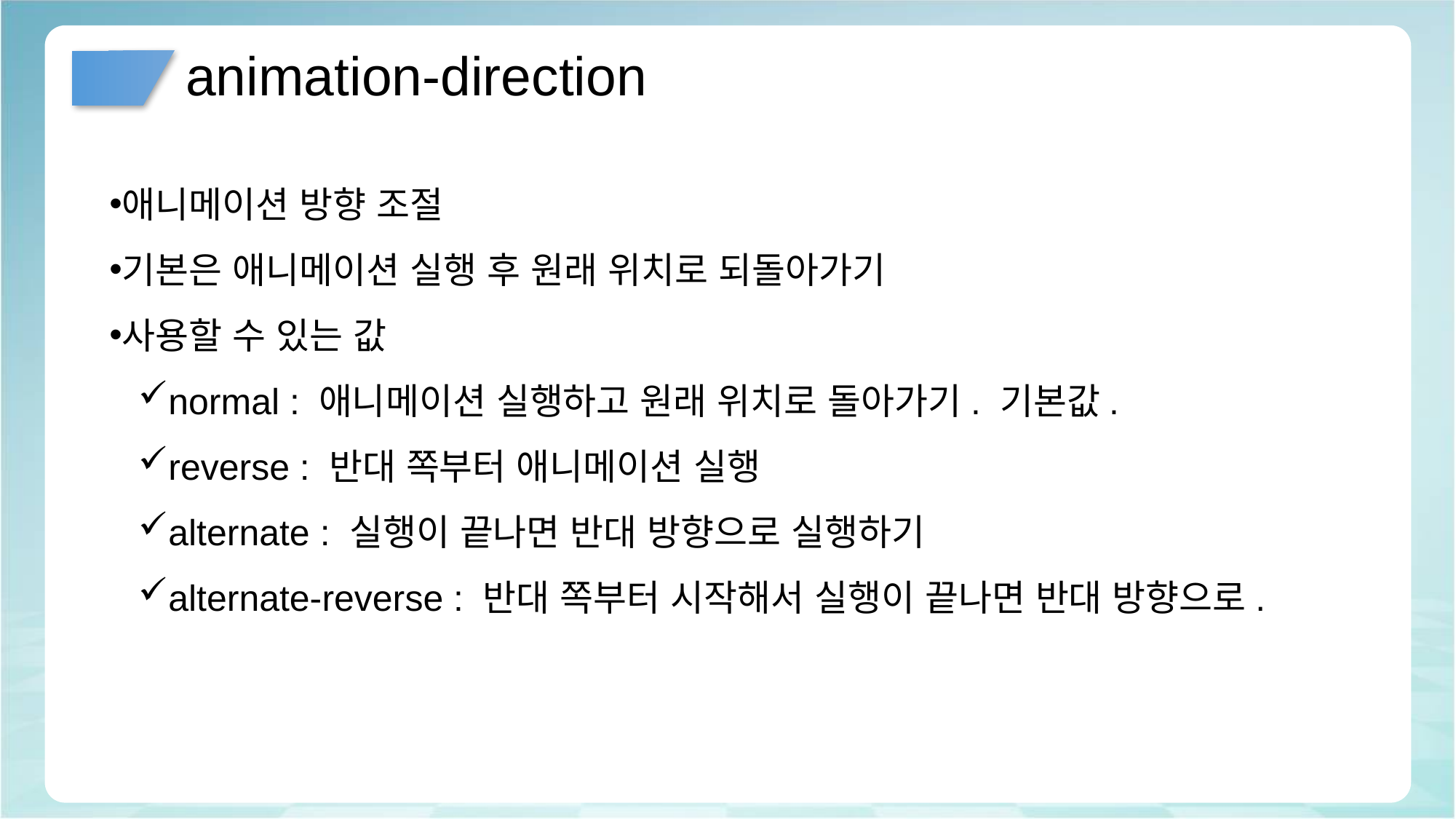

# animation-direction
애니메이션 방향 조절
기본은 애니메이션 실행 후 원래 위치로 되돌아가기
사용할 수 있는 값
normal : 애니메이션 실행하고 원래 위치로 돌아가기. 기본값.
reverse : 반대 쪽부터 애니메이션 실행
alternate : 실행이 끝나면 반대 방향으로 실행하기
alternate-reverse : 반대 쪽부터 시작해서 실행이 끝나면 반대 방향으로.